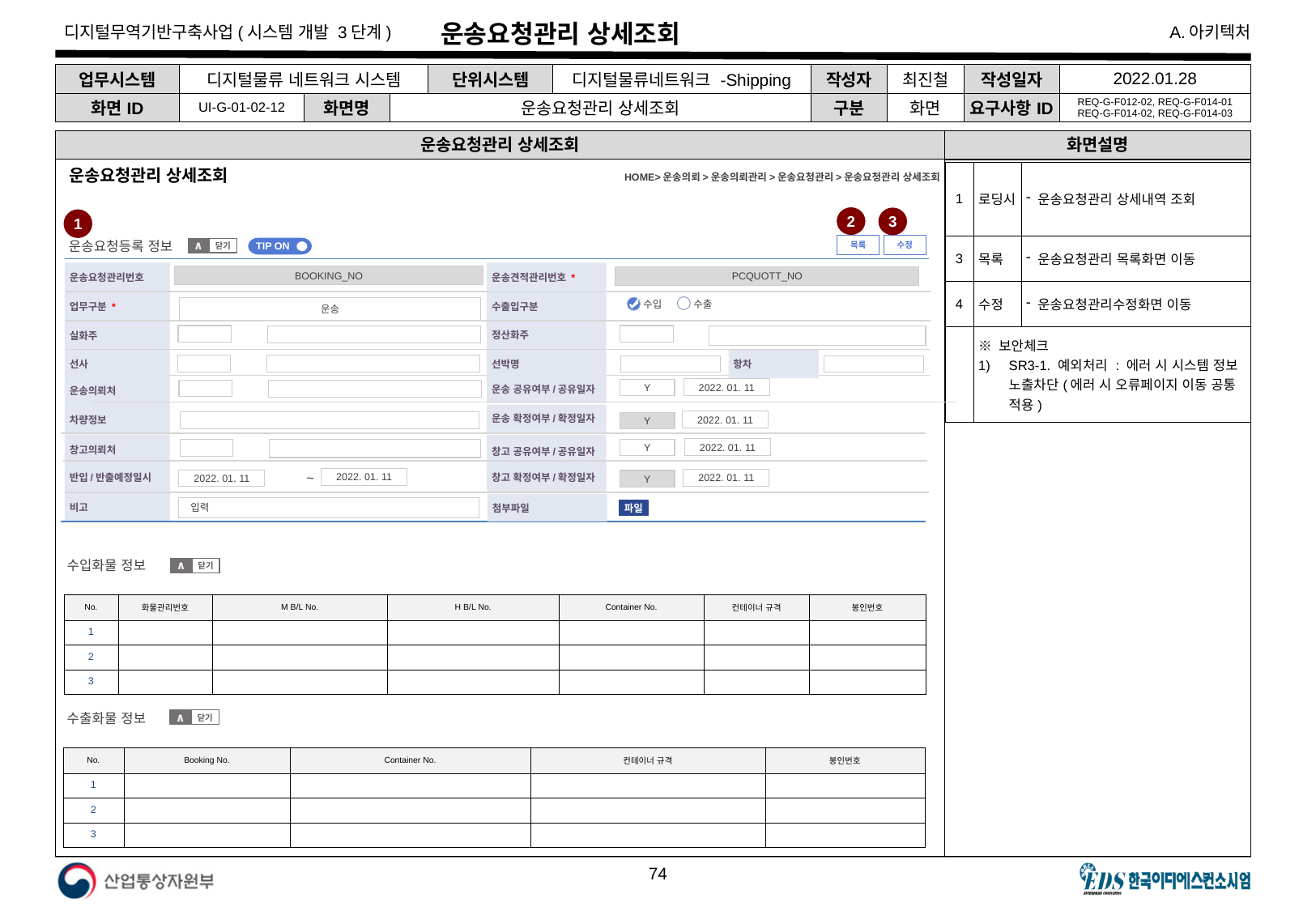

# 운송요청관리 상세조회
| 업무시스템 | 디지털물류 네트워크 시스템 |  |  | 단위시스템 | 디지털물류네트워크 -Shipping | 작성자 | 최진철 | 작성일자 | 2022.01.28 |
| --- | --- | --- | --- | --- | --- | --- | --- | --- | --- |
| 화면ID | UI-G-01-02-12 | 화면명 | 운송요청관리 상세조회 |  |  | 구분 | 화면 | 요구사항ID | REQ-G-F012-02, REQ-G-F014-01 REQ-G-F014-02, REQ-G-F014-03 |
운송요청관리 상세조회
화면설명

HOME>운송의뢰>운송의뢰관리>운송요청관리>운송요청관리 상세조회

| 1 | 로딩시 | 운송요청관리 상세내역 조회 |
| --- | --- | --- |
| 3 | 목록 | 운송요청관리 목록화면 이동 |
| 4 | 수정 | 운송요청관리수정화면 이동 |
|  | ※ 보안체크 SR3-1. 예외처리 : 에러 시 시스템 정보 노출차단(에러 시 오류페이지 이동 공통 적용) |  |
운송요청관리 상세조회
2
3
1
운송요청등록 정보
수정
목록
TIP ON

닫기
∧
운송요청관리번호
운송견적관리번호 *
BOOKING_NO
PCQUOTT_NO
업무구분 *
수출입구분

수출

수입
운송

정산화주
실화주

선사
선박명
항차

운송의뢰처
운송 공유여부/공유일자
2022. 01. 11
Y

운송 확정여부/확정일자
차량정보
2022. 01. 11

Y
창고의뢰처
창고 공유여부/공유일자
2022. 01. 11
Y

반입/반출예정일시
창고 확정여부/확정일자
~
2022. 01. 11
2022. 01. 11
2022. 01. 11
Y
비고
첨부파일
입력
파일
수입화물 정보
닫기
∧
| No. | 화물관리번호 | M B/L No. | H B/L No. | Container No. | 컨테이너 규격 | 봉인번호 |
| --- | --- | --- | --- | --- | --- | --- |
| 1 |  |  |  |  |  |  |
| 2 |  |  |  |  |  |  |
| 3 |  |  |  |  |  |  |
수출화물 정보
닫기
∧
| No. | Booking No. | Container No. | 컨테이너 규격 | 봉인번호 |
| --- | --- | --- | --- | --- |
| 1 |  |  |  |  |
| 2 |  |  |  |  |
| 3 |  |  |  |  |